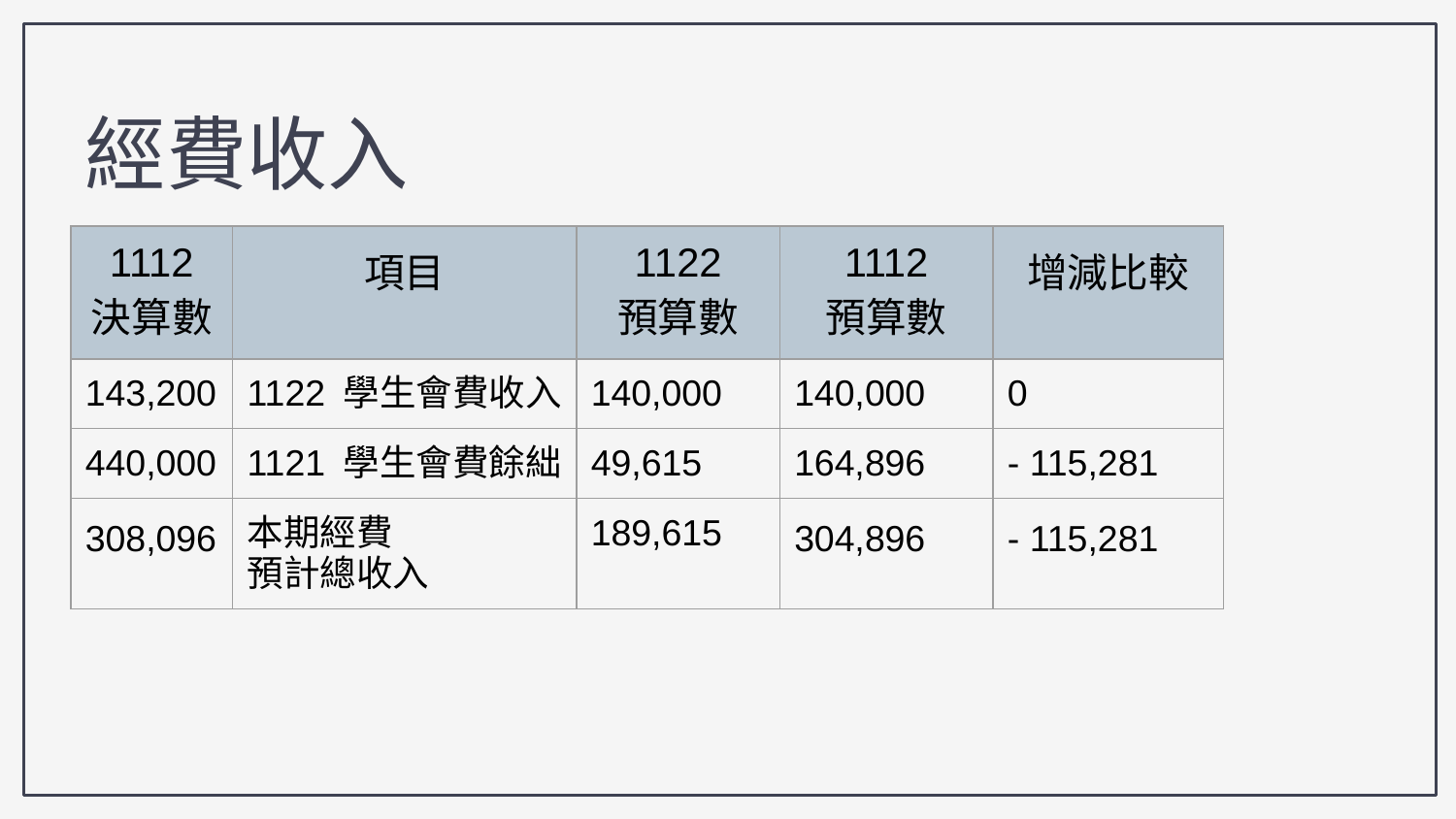

經費收入
| 1112 決算數 | 項目 | 1122 預算數 | 1112 預算數 | 增減比較 |
| --- | --- | --- | --- | --- |
| 143,200 | 1122 學生會費收入 | 140,000 | 140,000 | 0 |
| 440,000 | 1121 學生會費餘絀 | 49,615 | 164,896 | - 115,281 |
| 308,096 | 本期經費 預計總收入 | 189,615 | 304,896 | - 115,281 |